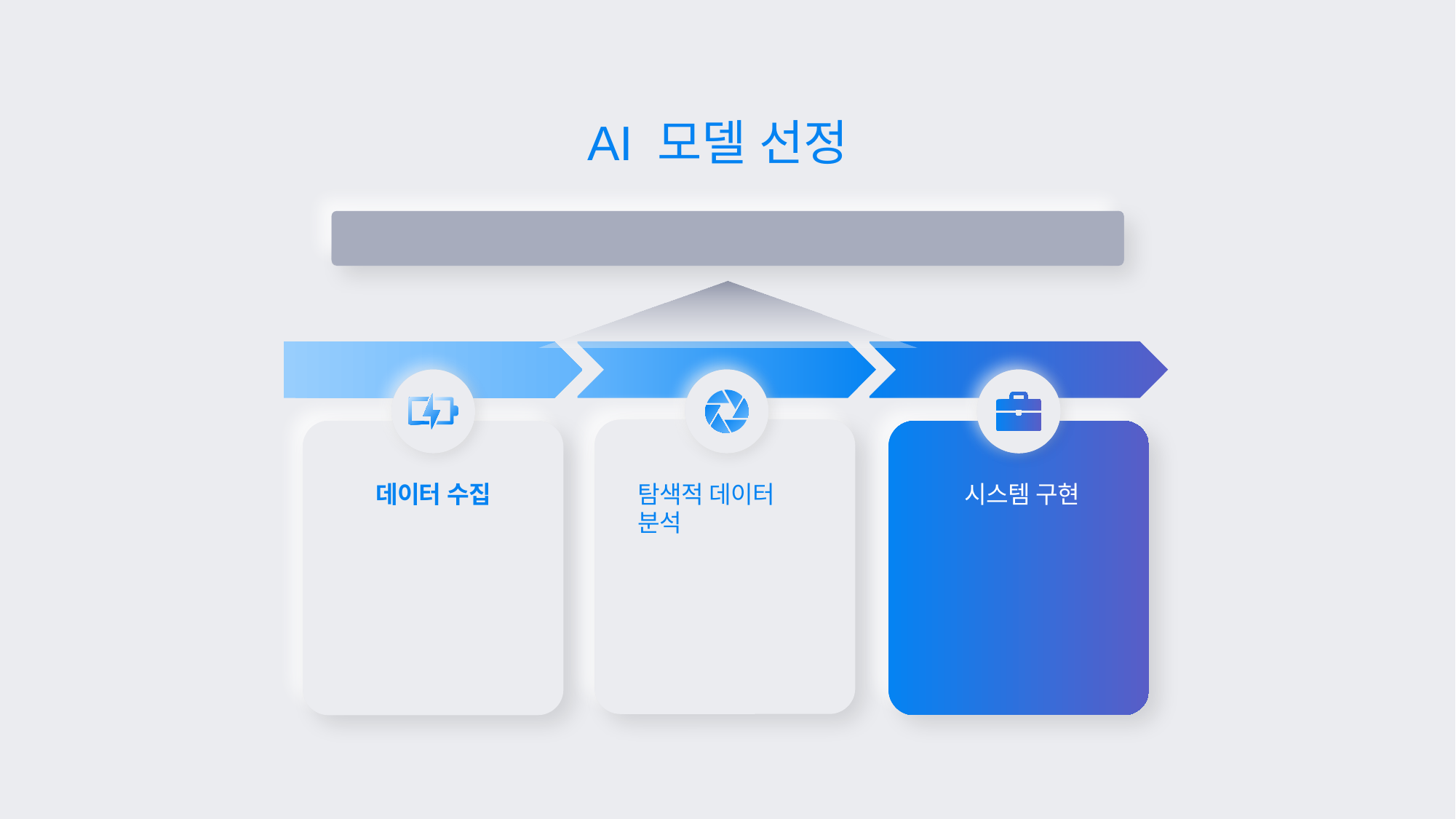

AI 모델 선정

내연기관차 주유비 가격 분석

탐색적 데이터 분석
데이터 수집
시스템 구현
장기 의존성 분석을 위한
모델 선정 및 학습